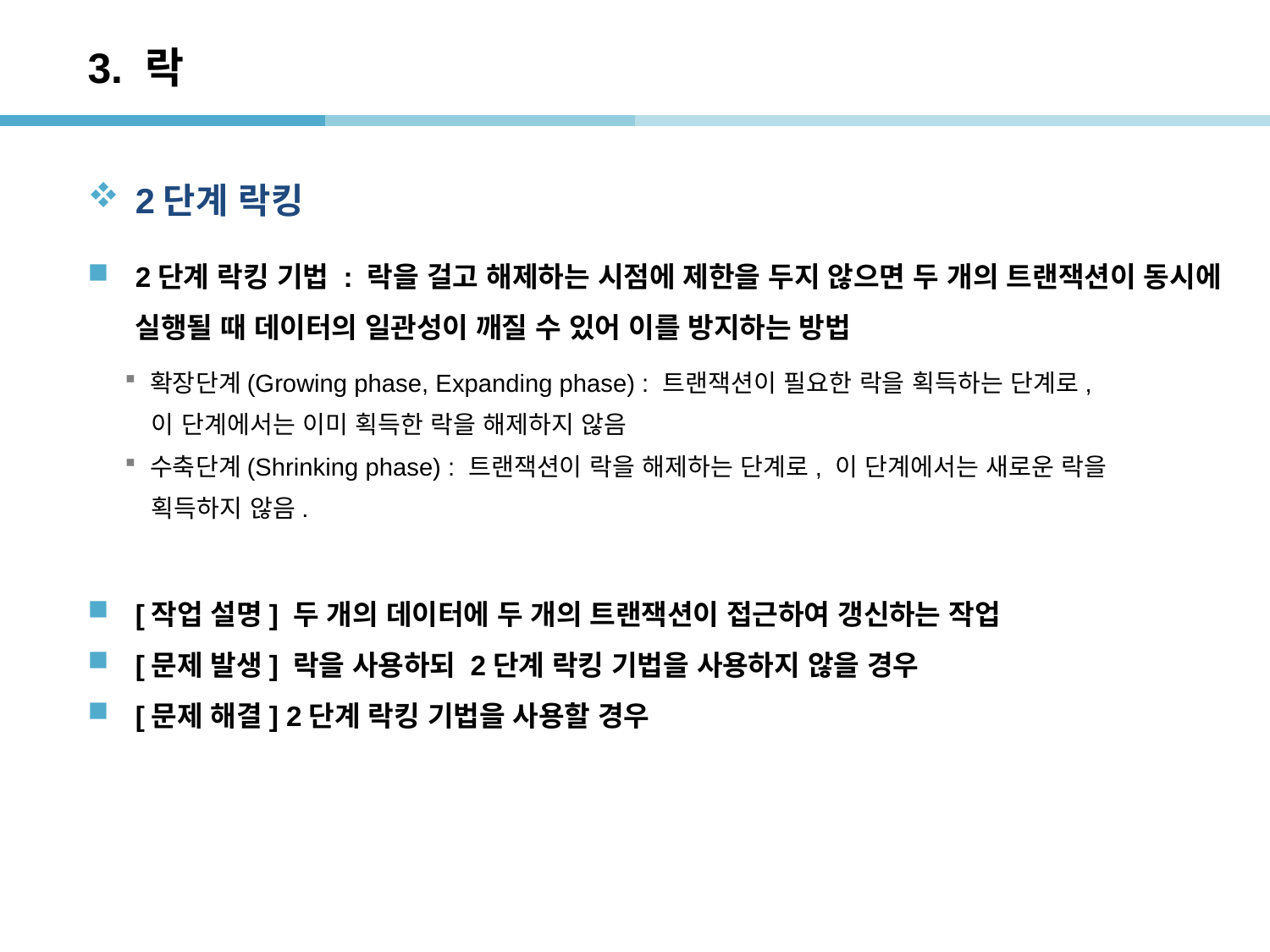

# 3. 락
2단계 락킹
2단계 락킹 기법 : 락을 걸고 해제하는 시점에 제한을 두지 않으면 두 개의 트랜잭션이 동시에 실행될 때 데이터의 일관성이 깨질 수 있어 이를 방지하는 방법

확장단계(Growing phase, Expanding phase) : 트랜잭션이 필요한 락을 획득하는 단계로,
   이 단계에서는 이미 획득한 락을 해제하지 않음
수축단계(Shrinking phase) : 트랜잭션이 락을 해제하는 단계로, 이 단계에서는 새로운 락을
   획득하지 않음.

[작업 설명] 두 개의 데이터에 두 개의 트랜잭션이 접근하여 갱신하는 작업
[문제 발생] 락을 사용하되 2단계 락킹 기법을 사용하지 않을 경우
[문제 해결] 2단계 락킹 기법을 사용할 경우